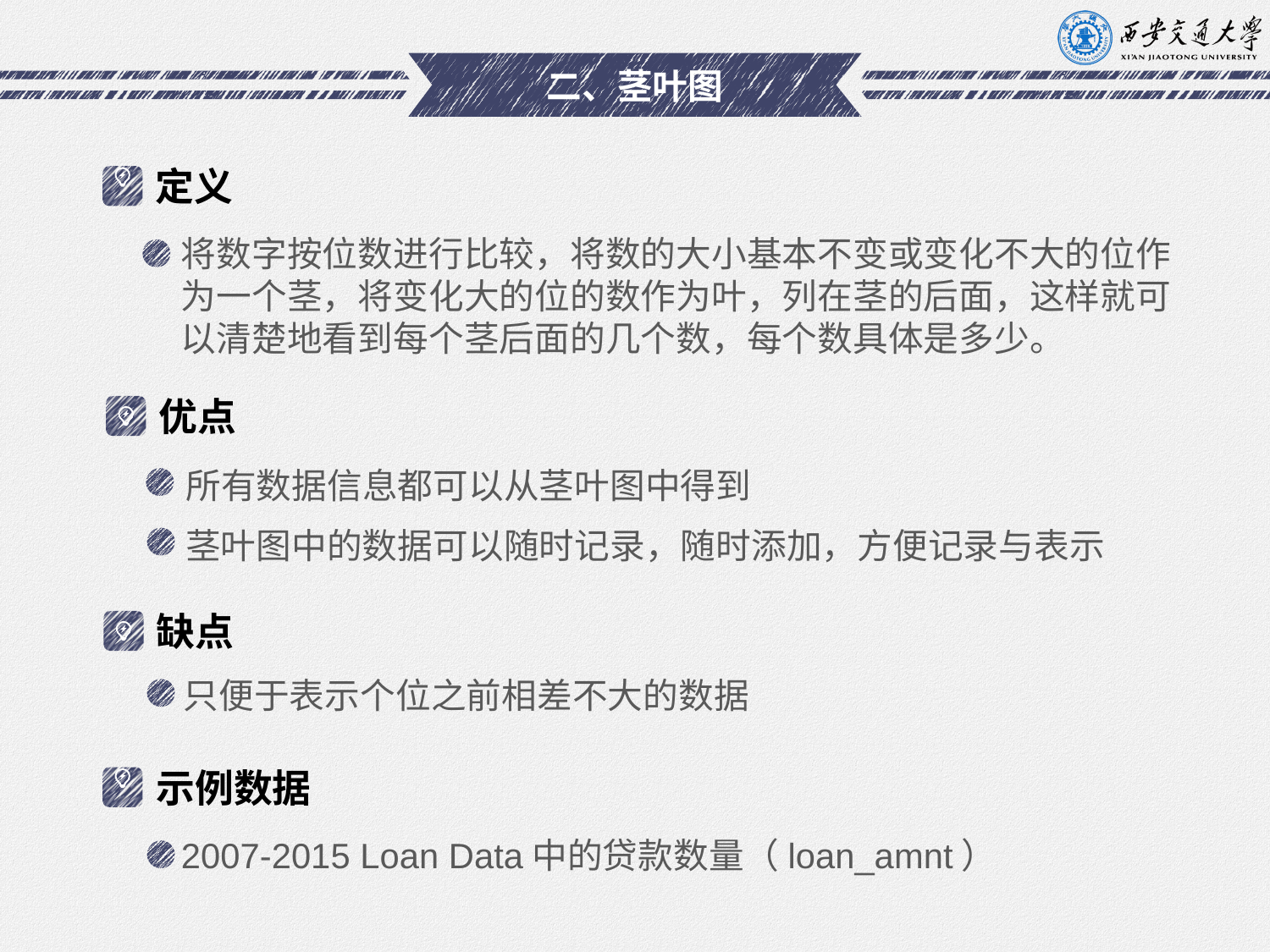

# 二、茎叶图
定义

将数字按位数进行比较，将数的大小基本不变或变化不大的位作为一个茎，将变化大的位的数作为叶，列在茎的后面，这样就可以清楚地看到每个茎后面的几个数，每个数具体是多少。

优点

所有数据信息都可以从茎叶图中得到

茎叶图中的数据可以随时记录，随时添加，方便记录与表示

缺点

只便于表示个位之前相差不大的数据

示例数据

2007-2015 Loan Data中的贷款数量（loan_amnt）